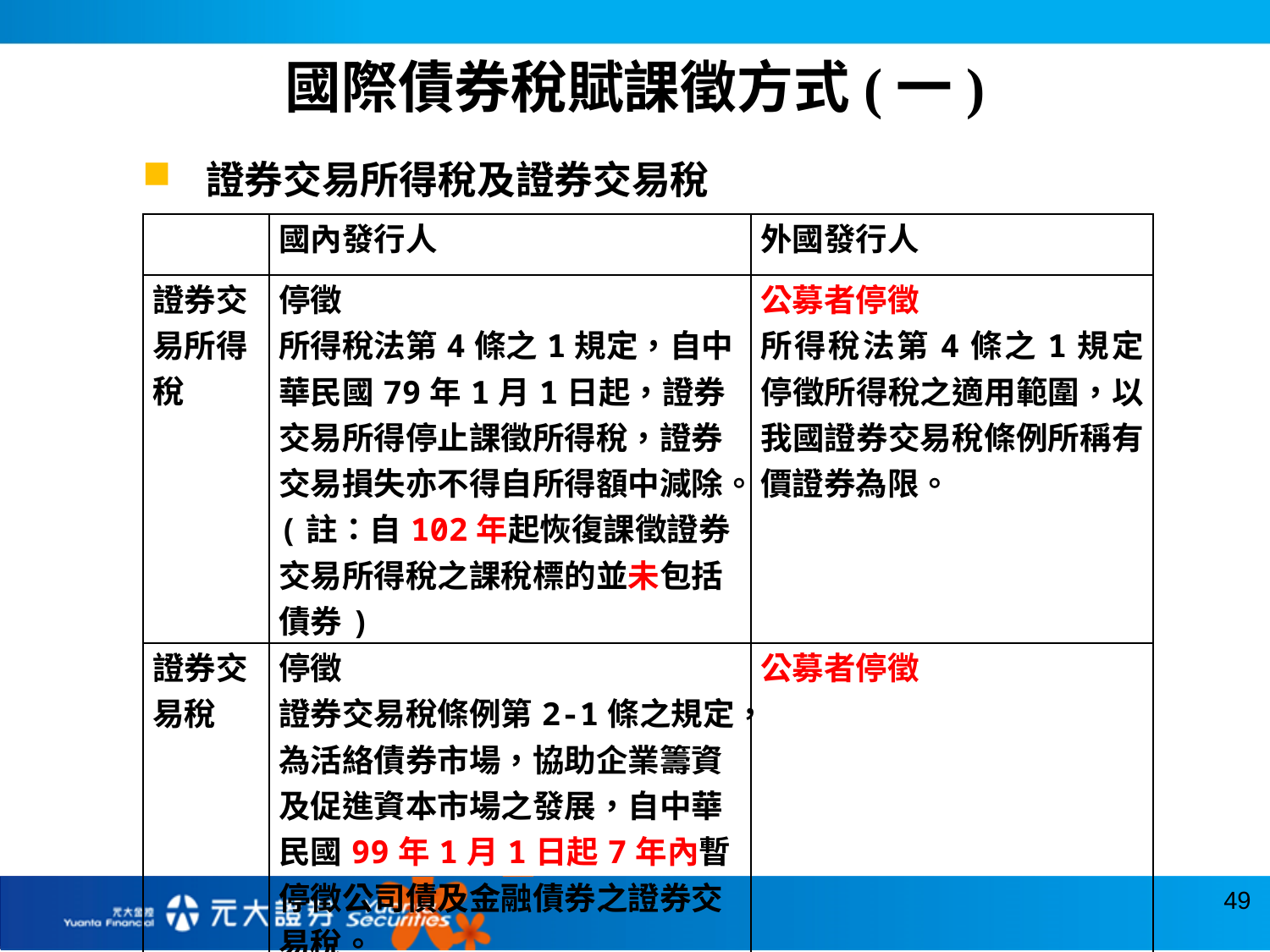

國際債券稅賦課徵方式(一)
證券交易所得稅及證券交易稅
|  | 國內發行人 | 外國發行人 |
| --- | --- | --- |
| 證券交易所得稅 | 停徵 所得稅法第4條之1規定，自中華民國79年1月1日起，證券交易所得停止課徵所得稅，證券交易損失亦不得自所得額中減除。(註：自102年起恢復課徵證券交易所得稅之課稅標的並未包括債券) | 公募者停徵 所得稅法第4條之1規定停徵所得稅之適用範圍，以我國證券交易稅條例所稱有價證券為限。 |
| 證券交易稅 | 停徵 證券交易稅條例第2-1條之規定，為活絡債券市場，協助企業籌資及促進資本市場之發展，自中華民國99年1月1日起7年內暫停徵公司債及金融債券之證券交易稅。 | 公募者停徵 |